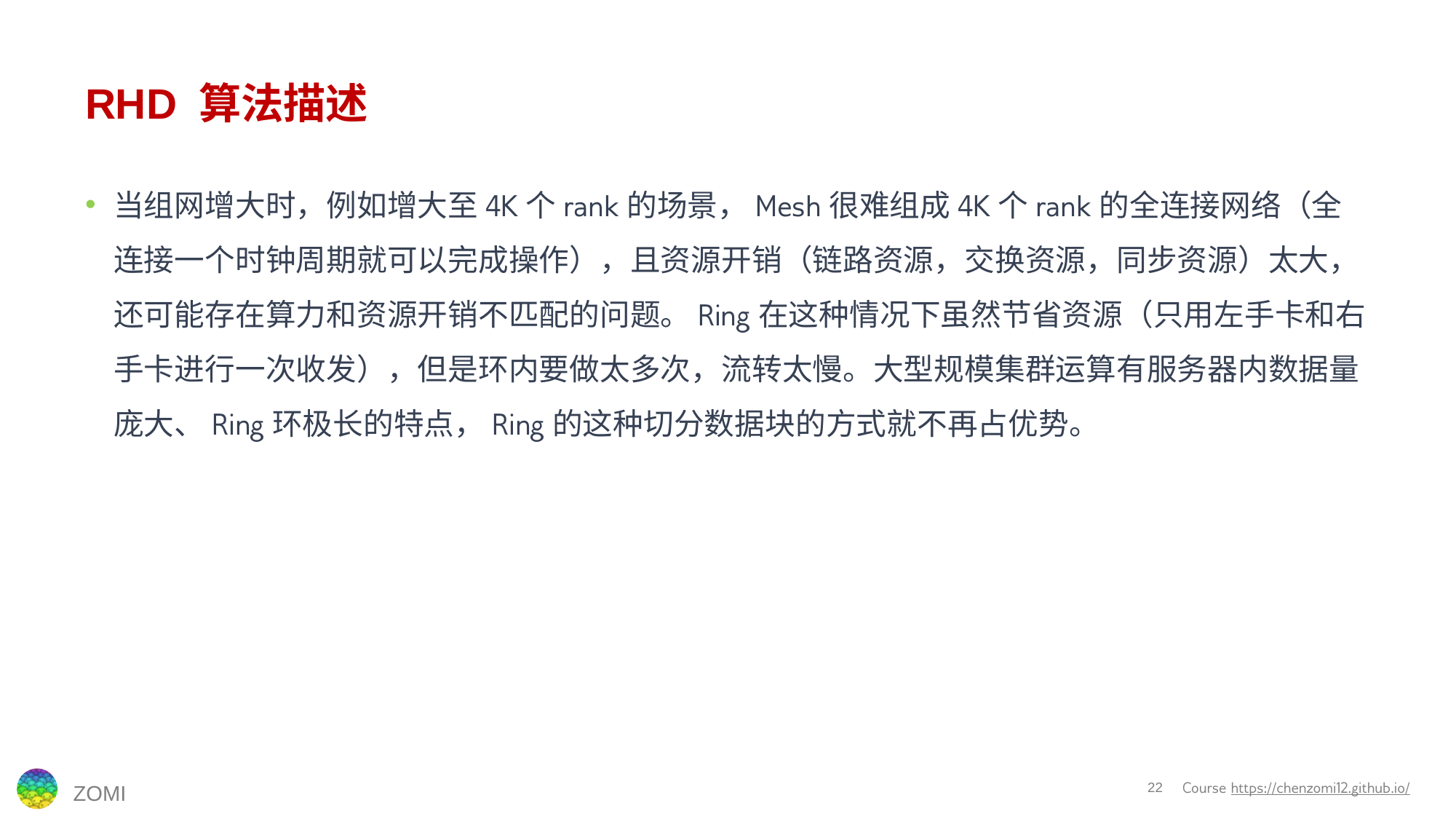

# RHD 算法描述
当组网增大时，例如增大至4K个rank的场景，Mesh很难组成4K个rank的全连接网络（全连接一个时钟周期就可以完成操作），且资源开销（链路资源，交换资源，同步资源）太大，还可能存在算力和资源开销不匹配的问题。Ring在这种情况下虽然节省资源（只用左手卡和右手卡进行一次收发），但是环内要做太多次，流转太慢。大型规模集群运算有服务器内数据量庞大、Ring环极长的特点，Ring的这种切分数据块的方式就不再占优势。